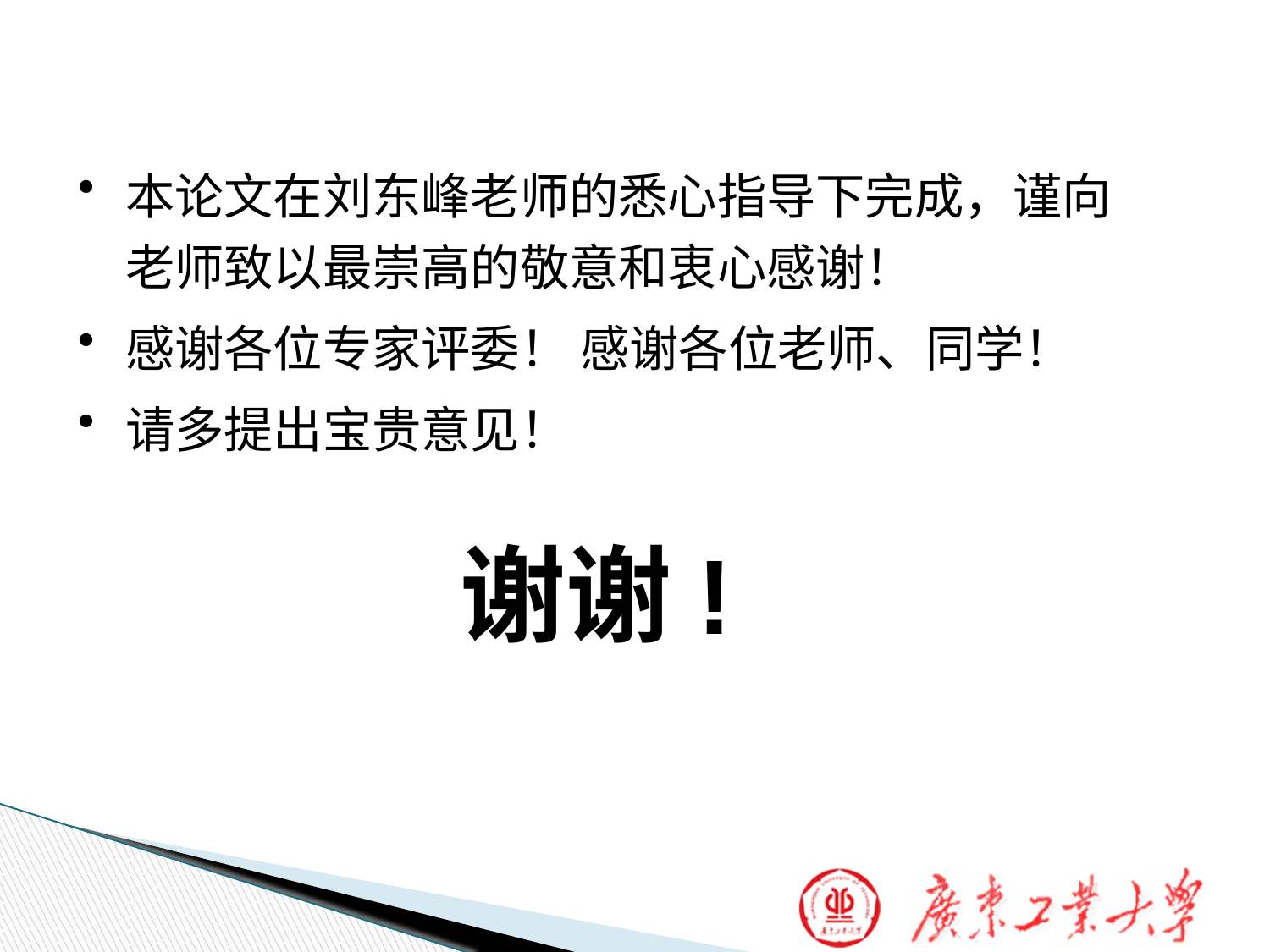

| 本论文在刘东峰老师的悉心指导下完成，谨向老师致以最崇高的敬意和衷心感谢！ 感谢各位专家评委！ 感谢各位老师、同学！ 请多提出宝贵意见！请多提出宝贵意见！ |
| --- |
谢谢!